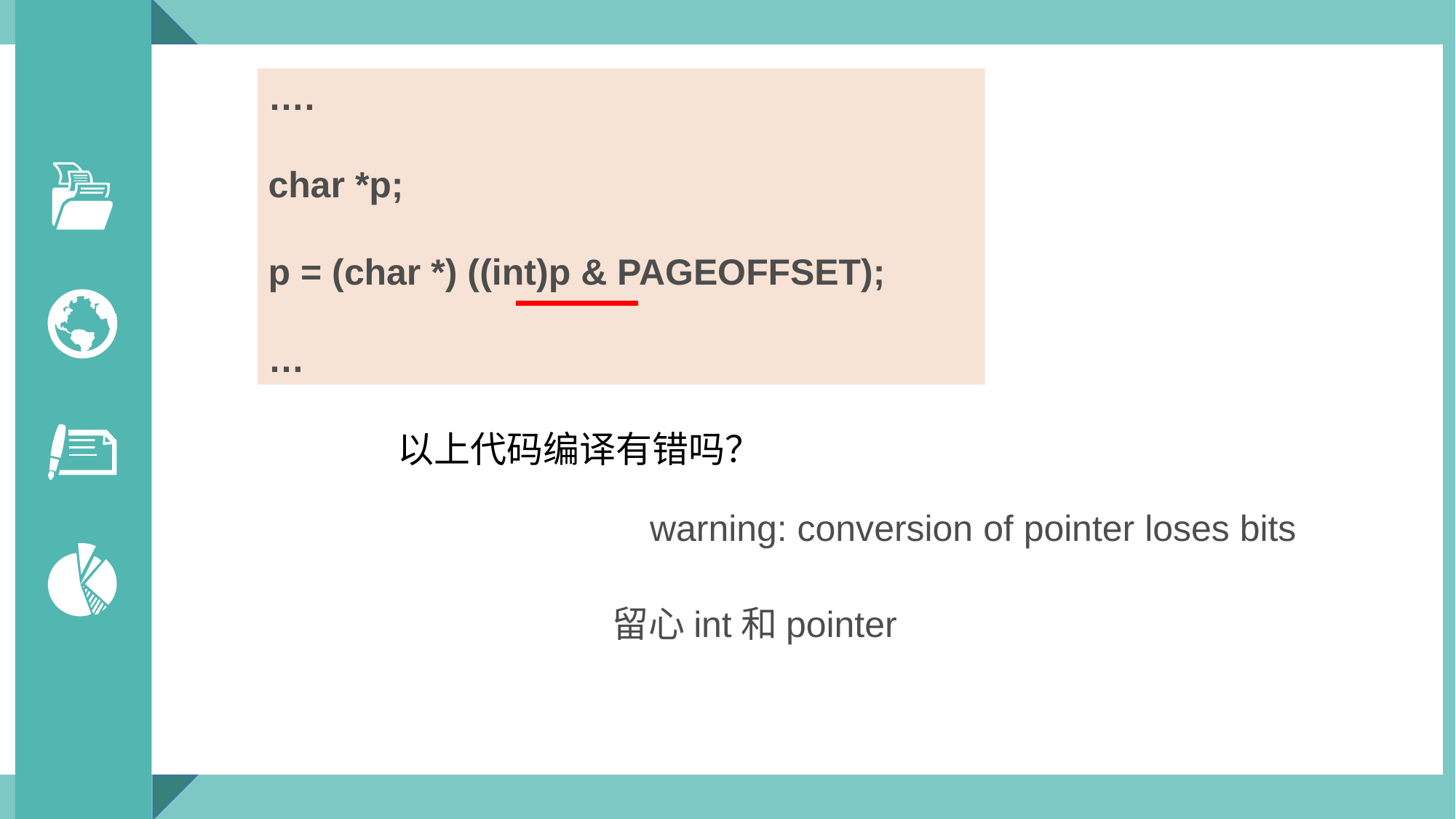

….

char *p;
p = (char *) ((int)p & PAGEOFFSET);

…
以上代码编译有错吗？
warning: conversion of pointer loses bits
留心int和pointer